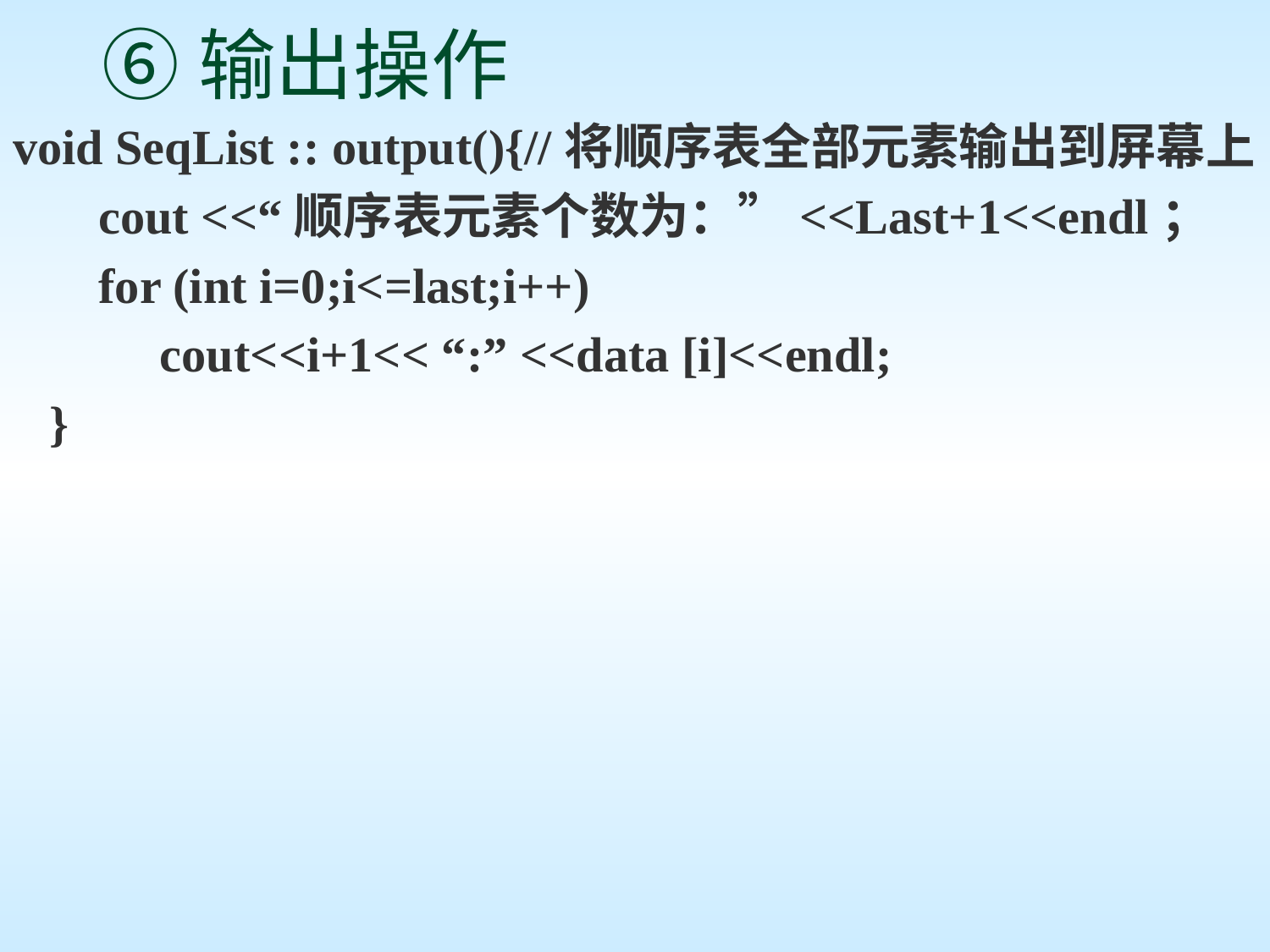

# ⑥输出操作
void SeqList :: output(){//将顺序表全部元素输出到屏幕上
       cout <<“顺序表元素个数为：”<<Last+1<<endl；
       for (int i=0;i<=last;i++)
            cout<<i+1<< “:” <<data [i]<<endl;
   }